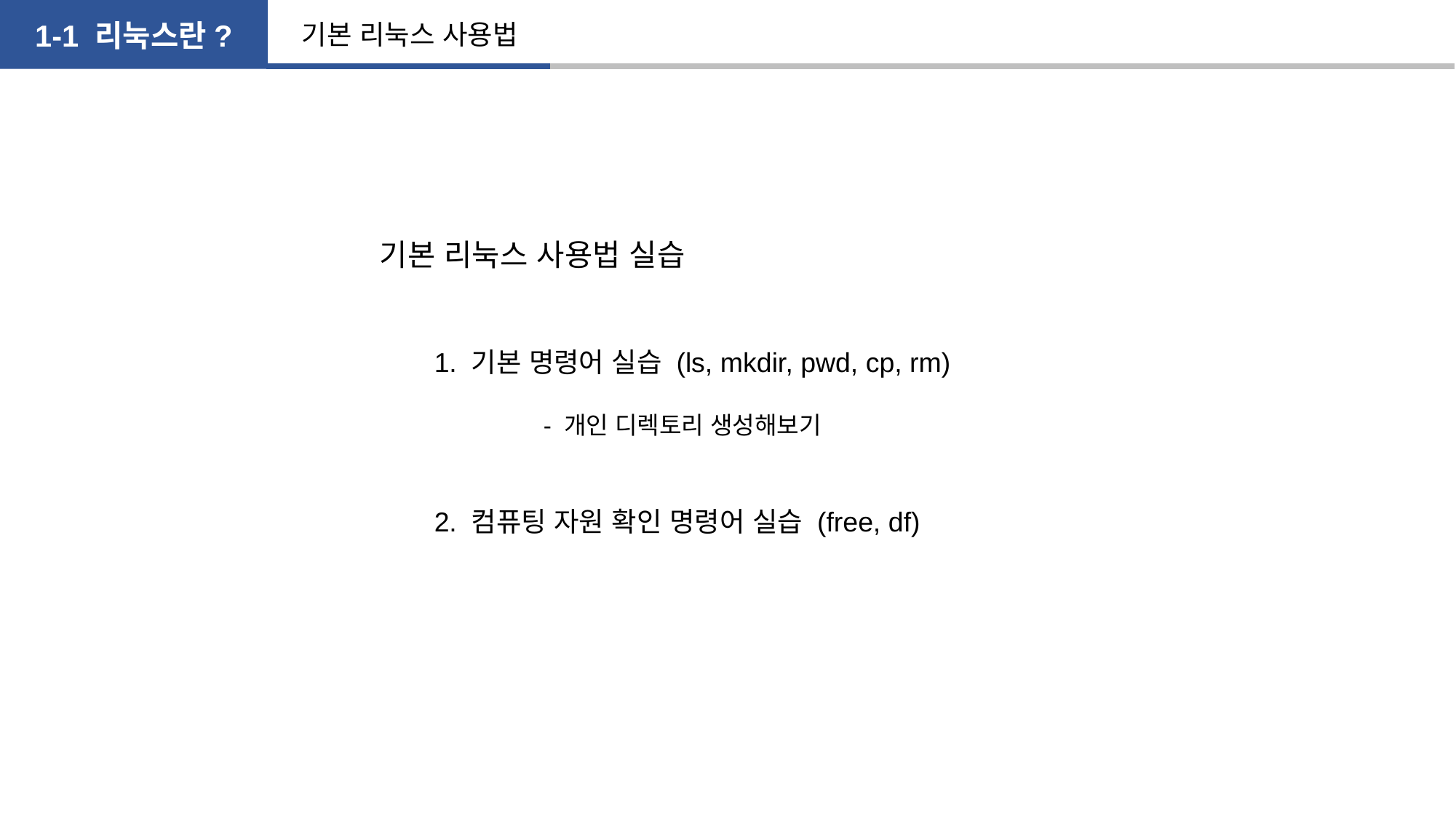

1-1 리눅스란?
기본 리눅스 사용법
기본 리눅스 사용법 실습

1. 기본 명령어 실습 (ls, mkdir, pwd, cp, rm)

	- 개인 디렉토리 생성해보기

2. 컴퓨팅 자원 확인 명령어 실습 (free, df)